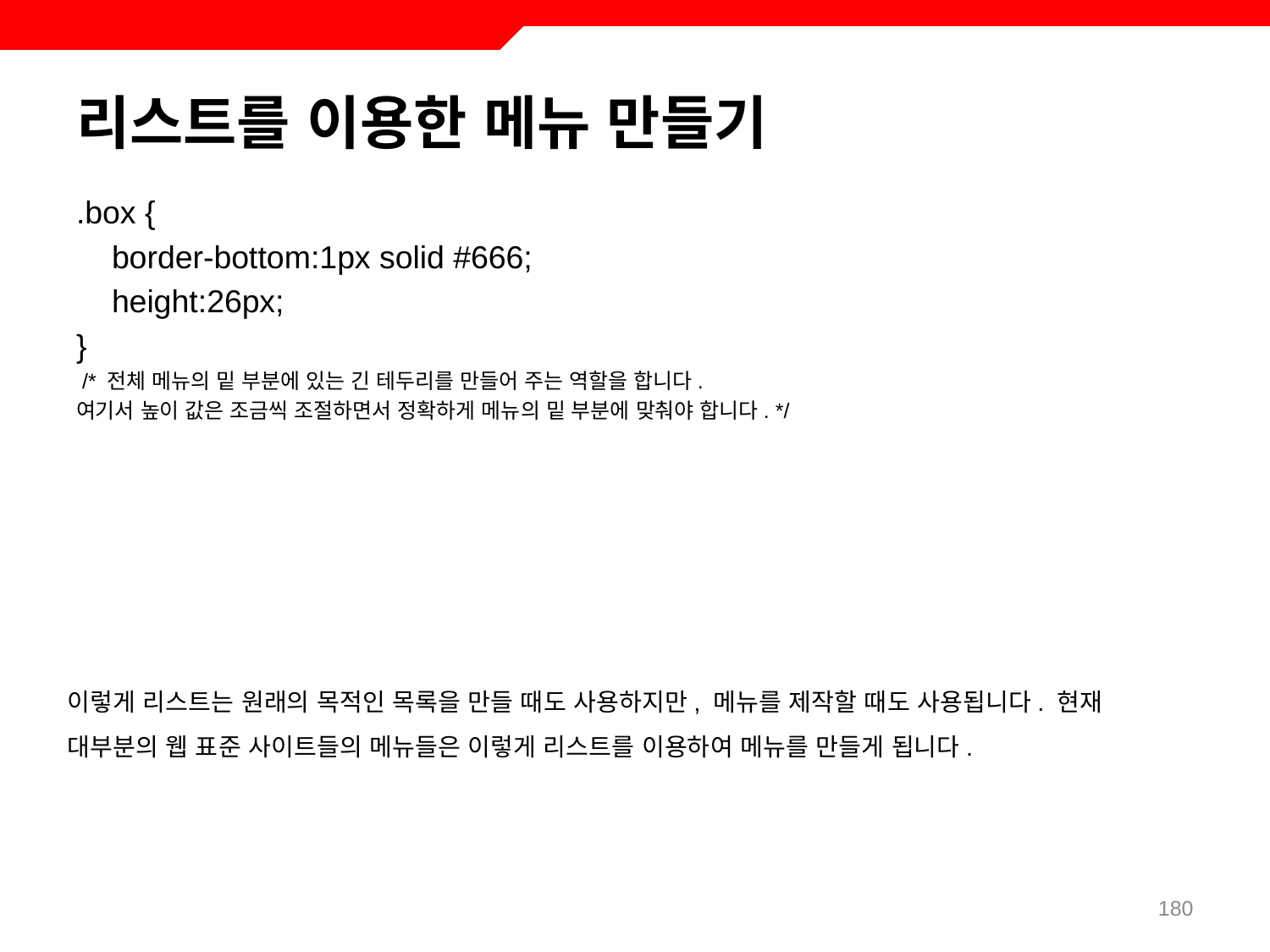

# 리스트를 이용한 메뉴 만들기
.box {
    border-bottom:1px solid #666;
    height:26px;
}
 /* 전체 메뉴의 밑 부분에 있는 긴 테두리를 만들어 주는 역할을 합니다.
여기서 높이 값은 조금씩 조절하면서 정확하게 메뉴의 밑 부분에 맞춰야 합니다. */

이렇게 리스트는 원래의 목적인 목록을 만들 때도 사용하지만, 메뉴를 제작할 때도 사용됩니다. 현재 대부분의 웹 표준 사이트들의 메뉴들은 이렇게 리스트를 이용하여 메뉴를 만들게 됩니다.
180